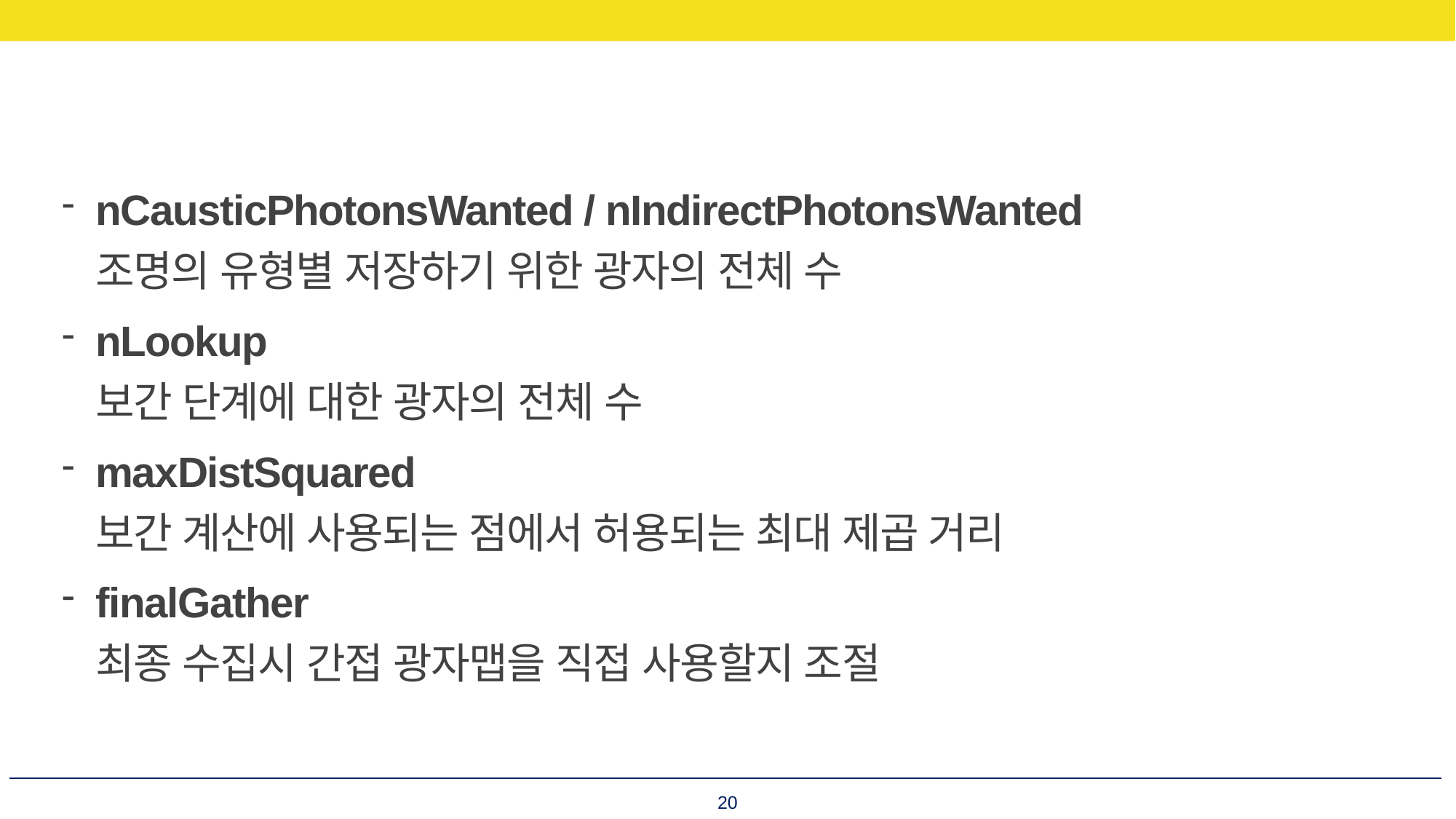

nCausticPhotonsWanted / nIndirectPhotonsWanted
조명의 유형별 저장하기 위한 광자의 전체 수
nLookup
보간 단계에 대한 광자의 전체 수
maxDistSquared
보간 계산에 사용되는 점에서 허용되는 최대 제곱 거리
finalGather
최종 수집시 간접 광자맵을 직접 사용할지 조절
20